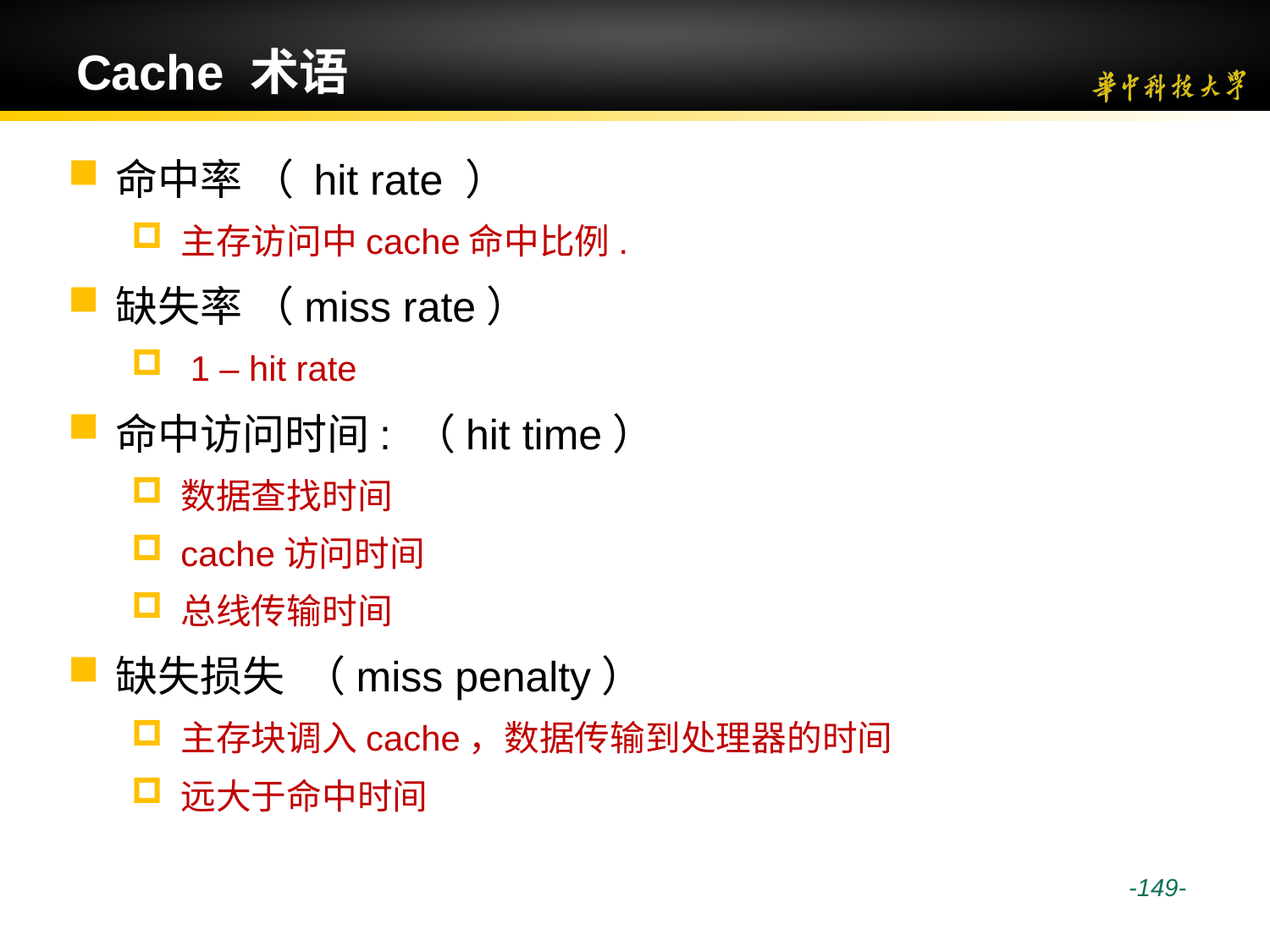

# Cache 术语
命中率 （ hit rate ）
主存访问中cache命中比例.
缺失率 （miss rate）
 1 – hit rate
命中访问时间: （hit time）
数据查找时间
cache访问时间
总线传输时间
缺失损失  （miss penalty）
主存块调入cache，数据传输到处理器的时间
远大于命中时间

 -149-